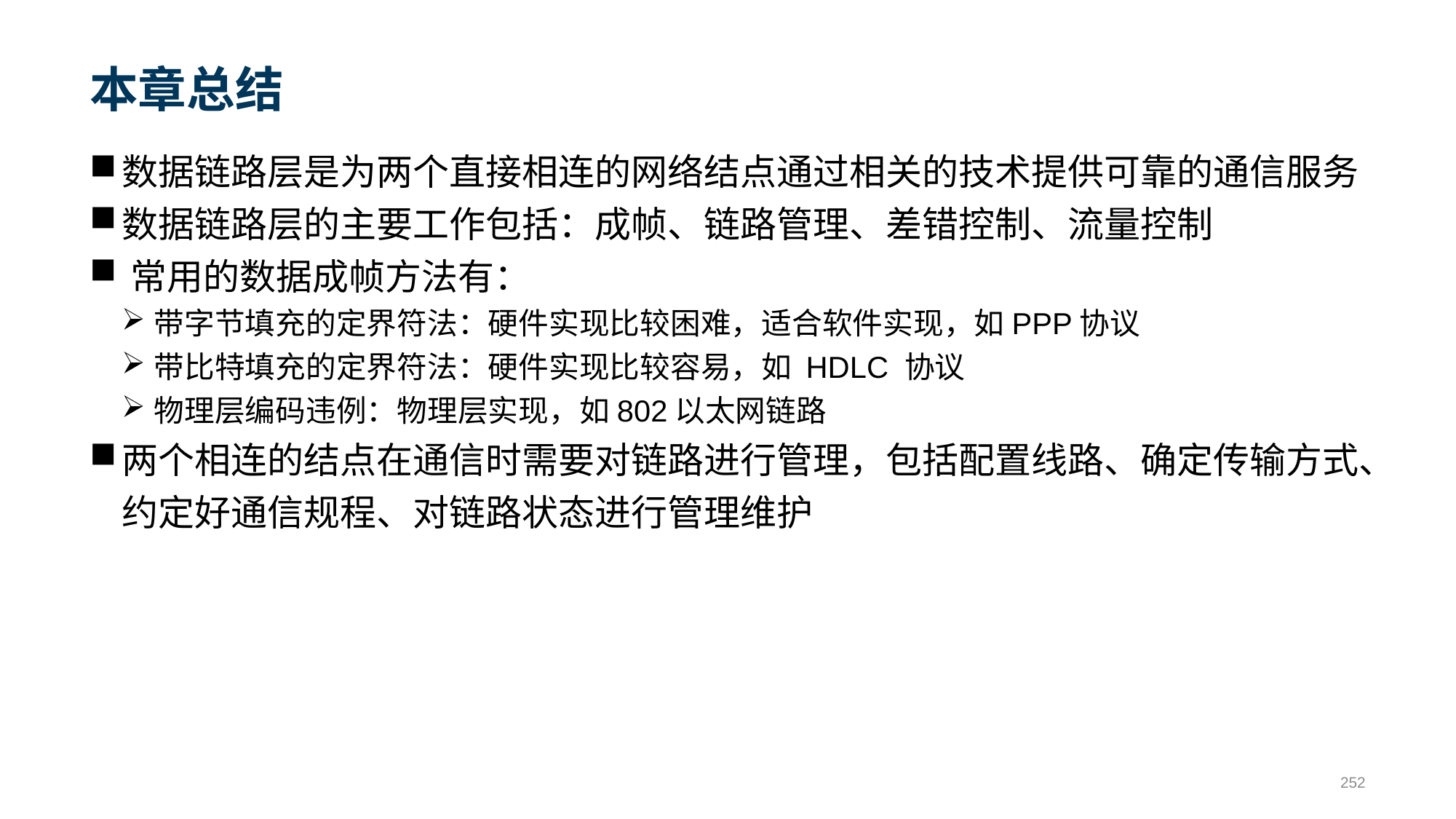

# 本章总结
数据链路层是为两个直接相连的网络结点通过相关的技术提供可靠的通信服务
数据链路层的主要工作包括：成帧、链路管理、差错控制、流量控制
常用的数据成帧方法有：
带字节填充的定界符法：硬件实现比较困难，适合软件实现，如PPP协议
带比特填充的定界符法：硬件实现比较容易，如 HDLC 协议
物理层编码违例：物理层实现，如802以太网链路
两个相连的结点在通信时需要对链路进行管理，包括配置线路、确定传输方式、约定好通信规程、对链路状态进行管理维护

252